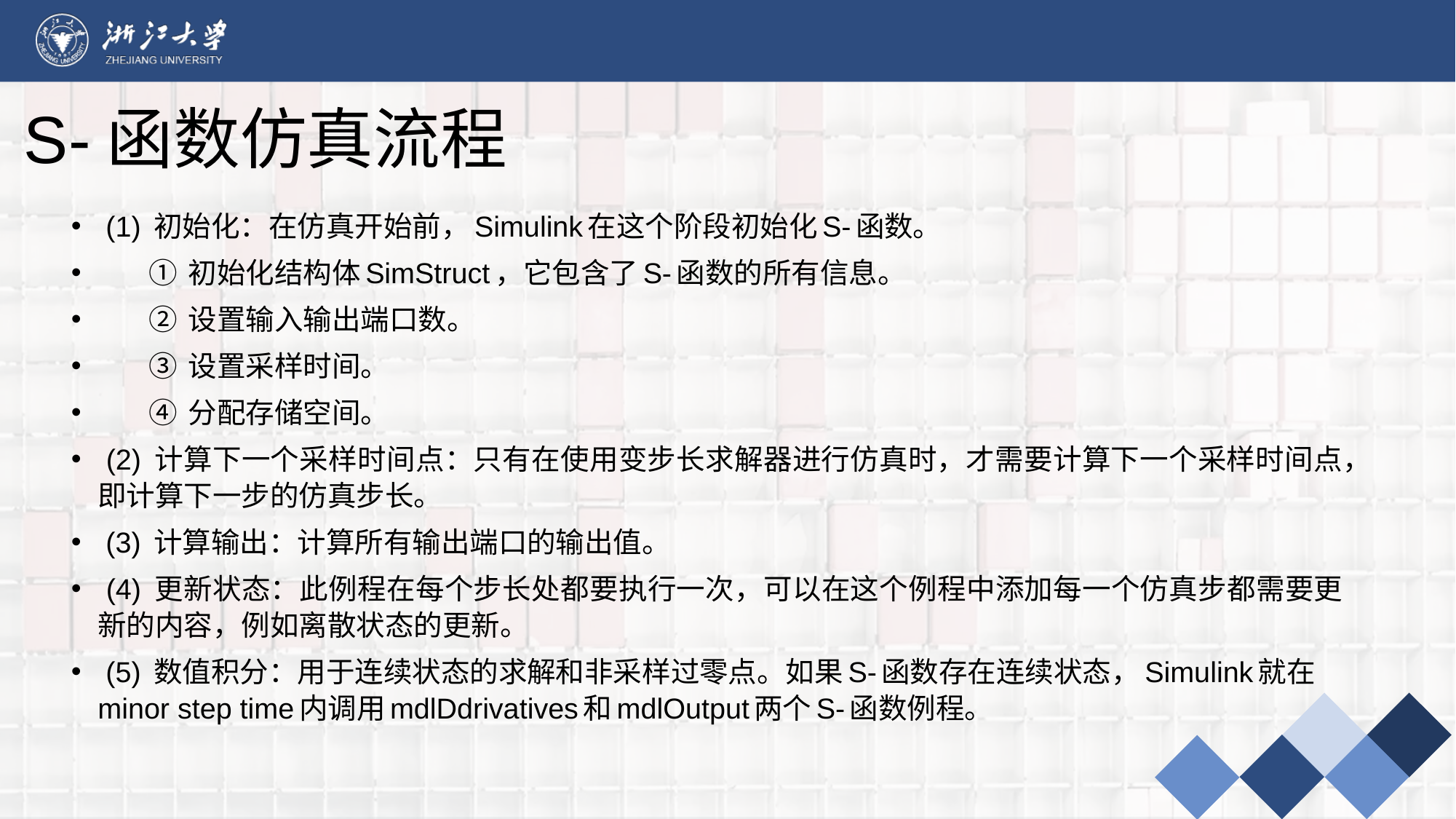

# S-函数仿真流程
 (1) 初始化：在仿真开始前，Simulink在这个阶段初始化S-函数。
        ① 初始化结构体SimStruct，它包含了S-函数的所有信息。
        ② 设置输入输出端口数。
        ③ 设置采样时间。
        ④ 分配存储空间。
 (2) 计算下一个采样时间点：只有在使用变步长求解器进行仿真时，才需要计算下一个采样时间点，即计算下一步的仿真步长。
 (3) 计算输出：计算所有输出端口的输出值。
 (4) 更新状态：此例程在每个步长处都要执行一次，可以在这个例程中添加每一个仿真步都需要更新的内容，例如离散状态的更新。
 (5) 数值积分：用于连续状态的求解和非采样过零点。如果S-函数存在连续状态，Simulink就在minor step time内调用mdlDdrivatives和mdlOutput两个S-函数例程。